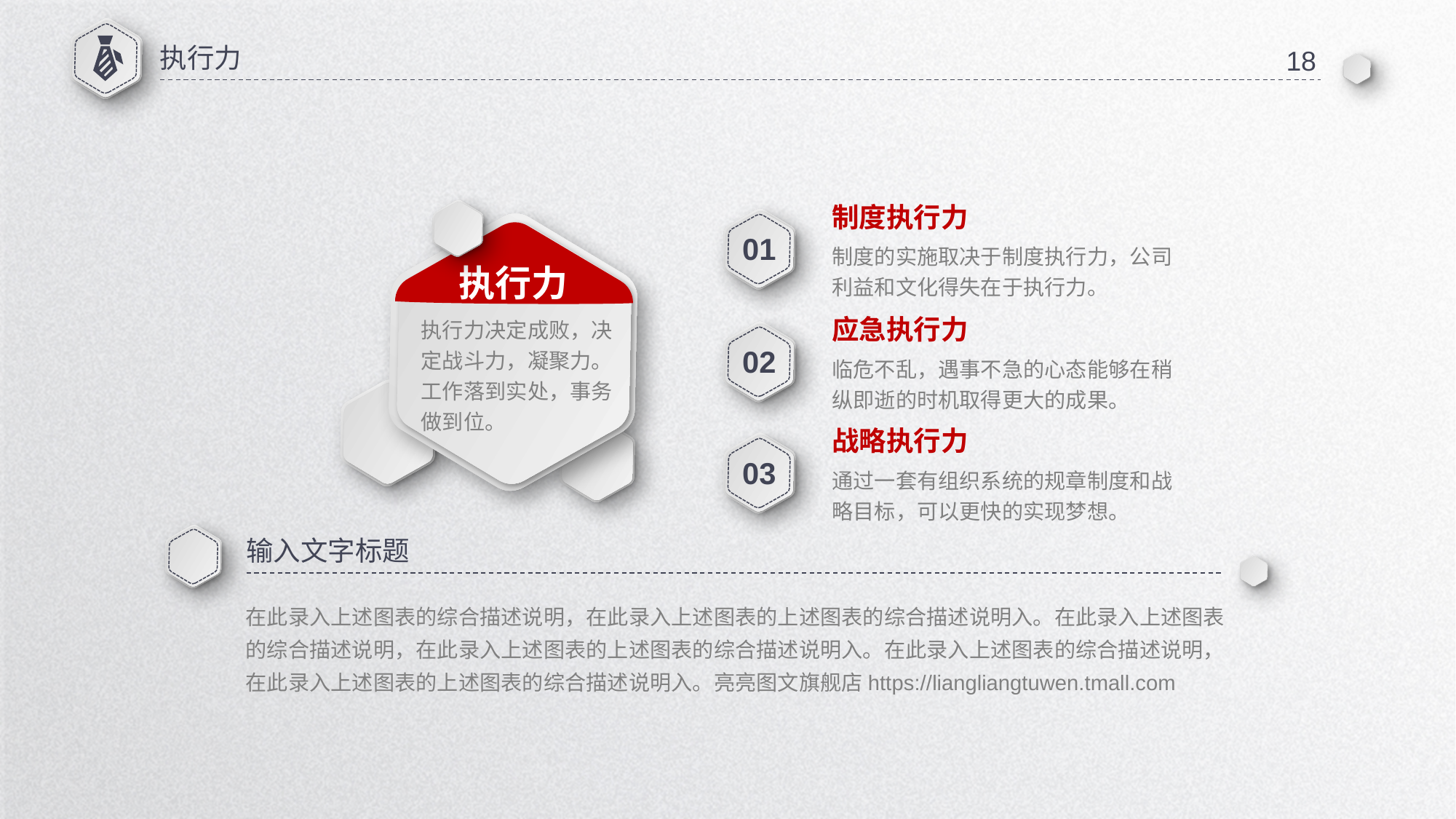

执行力
18

制度执行力

01

制度的实施取决于制度执行力，公司利益和文化得失在于执行力。
执行力
执行力决定成败，决定战斗力，凝聚力。工作落到实处，事务做到位。
应急执行力

02
临危不乱，遇事不急的心态能够在稍纵即逝的时机取得更大的成果。

战略执行力

03
通过一套有组织系统的规章制度和战略目标，可以更快的实现梦想。

输入文字标题

在此录入上述图表的综合描述说明，在此录入上述图表的上述图表的综合描述说明入。在此录入上述图表的综合描述说明，在此录入上述图表的上述图表的综合描述说明入。在此录入上述图表的综合描述说明，在此录入上述图表的上述图表的综合描述说明入。亮亮图文旗舰店https://liangliangtuwen.tmall.com
延时符